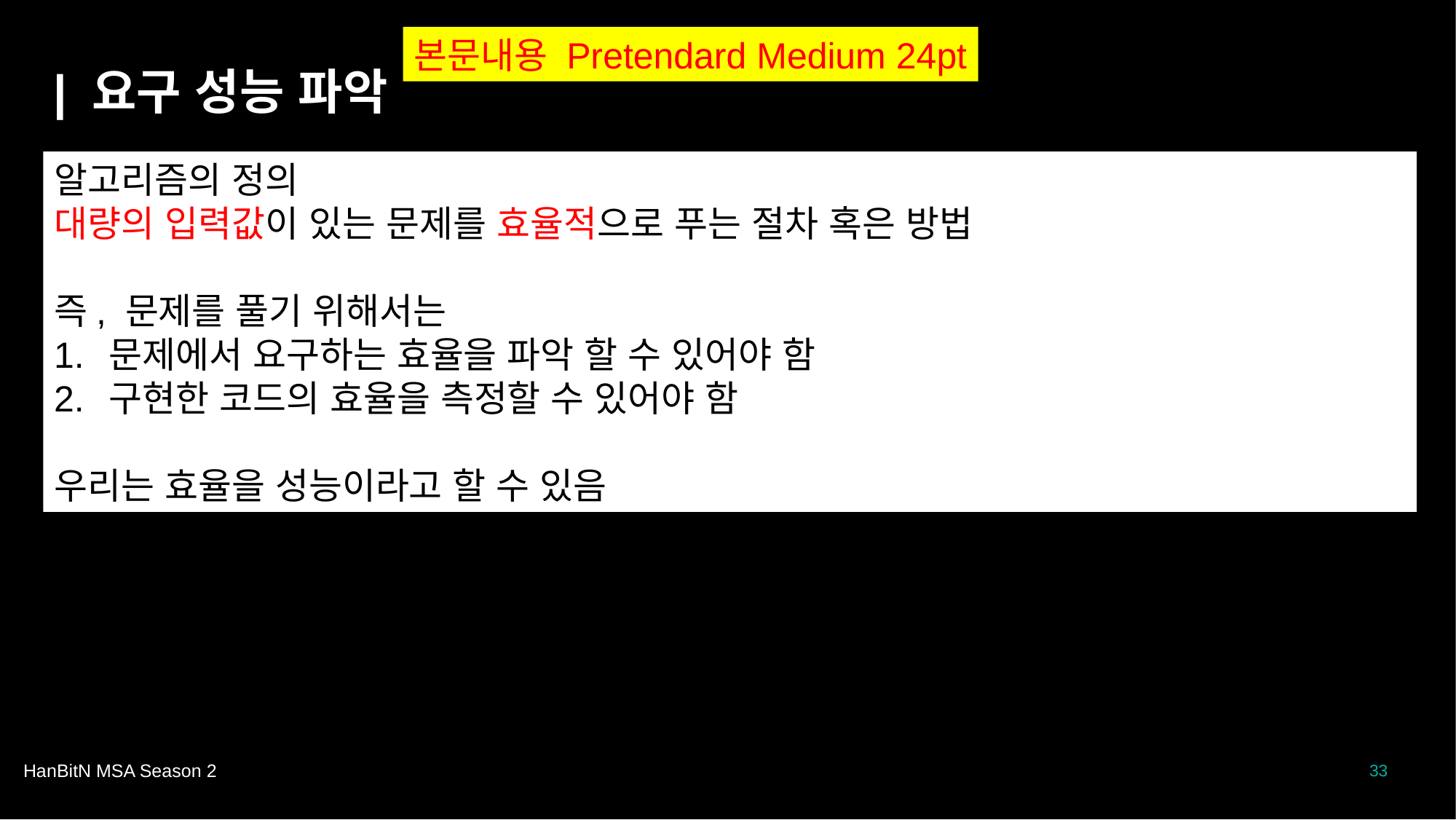

본문내용 Pretendard Medium 24pt
| 요구 성능 파악
알고리즘의 정의
대량의 입력값이 있는 문제를 효율적으로 푸는 절차 혹은 방법

즉, 문제를 풀기 위해서는
문제에서 요구하는 효율을 파악 할 수 있어야 함
구현한 코드의 효율을 측정할 수 있어야 함

우리는 효율을 성능이라고 할 수 있음